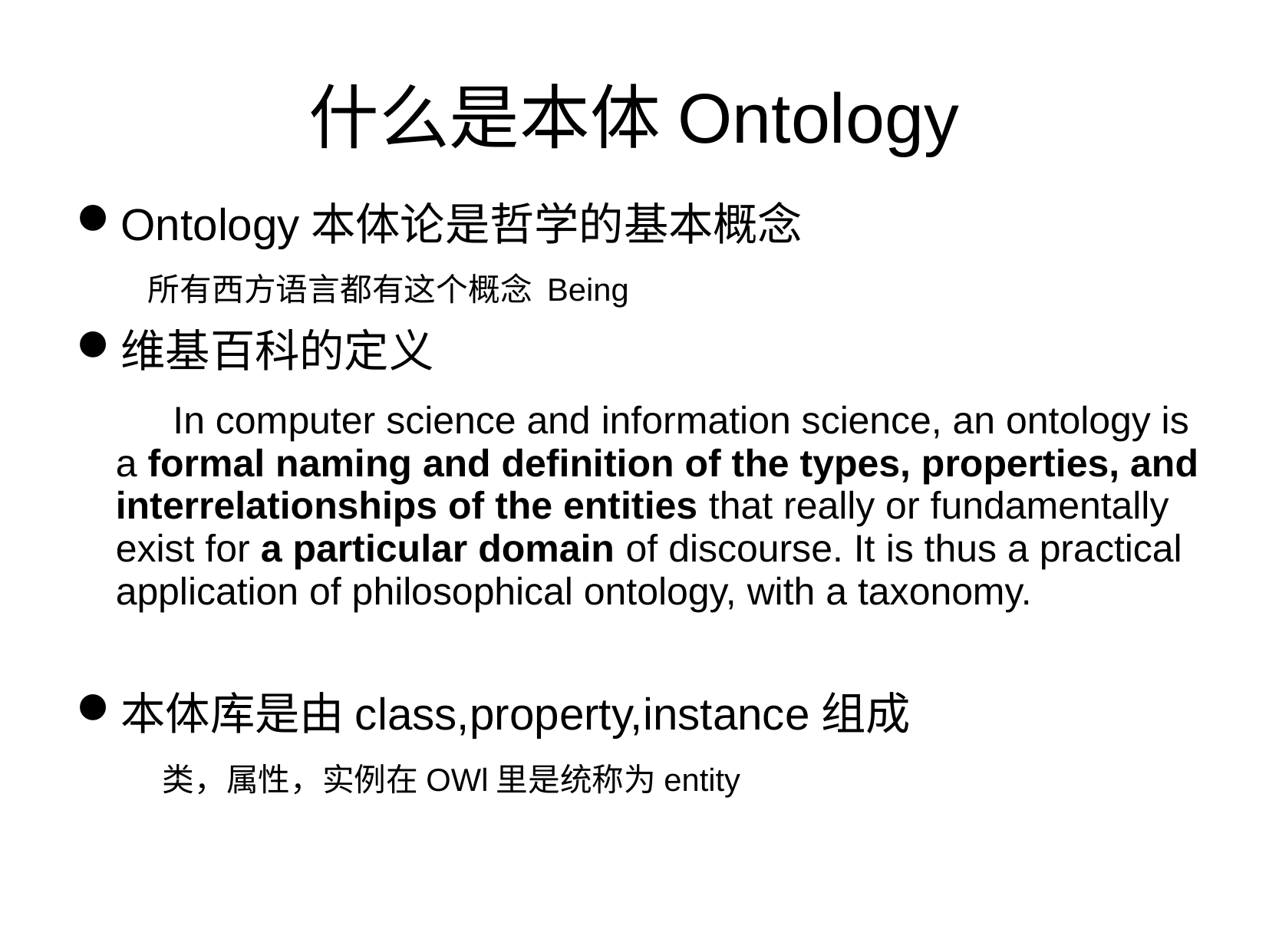

什么是本体Ontology
Ontology本体论是哲学的基本概念
  所有西方语言都有这个概念 Being
维基百科的定义
         In computer science and information science, an ontology is a formal naming and definition of the types, properties, and interrelationships of the entities that really or fundamentally exist for a particular domain of discourse. It is thus a practical application of philosophical ontology, with a taxonomy.

本体库是由class,property,instance组成
    类，属性，实例在OWl里是统称为entity